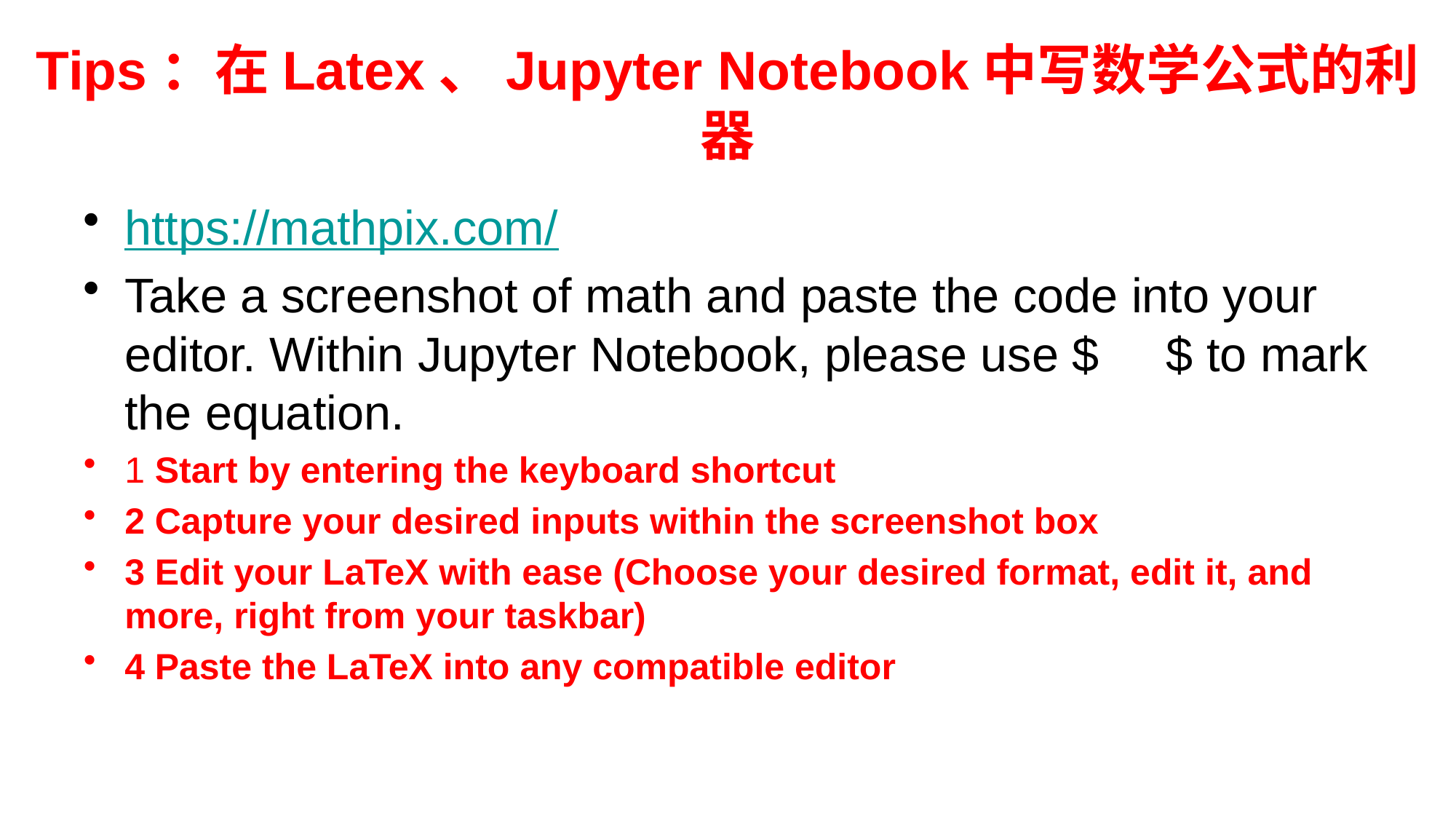

# Tips：在Latex、Jupyter Notebook中写数学公式的利器
https://mathpix.com/
Take a screenshot of math and paste the code into your editor. Within Jupyter Notebook, please use $     $ to mark the equation.
1 Start by entering the keyboard shortcut
2 Capture your desired inputs within the screenshot box
3 Edit your LaTeX with ease (Choose your desired format, edit it, and more, right from your taskbar)
4 Paste the LaTeX into any compatible editor